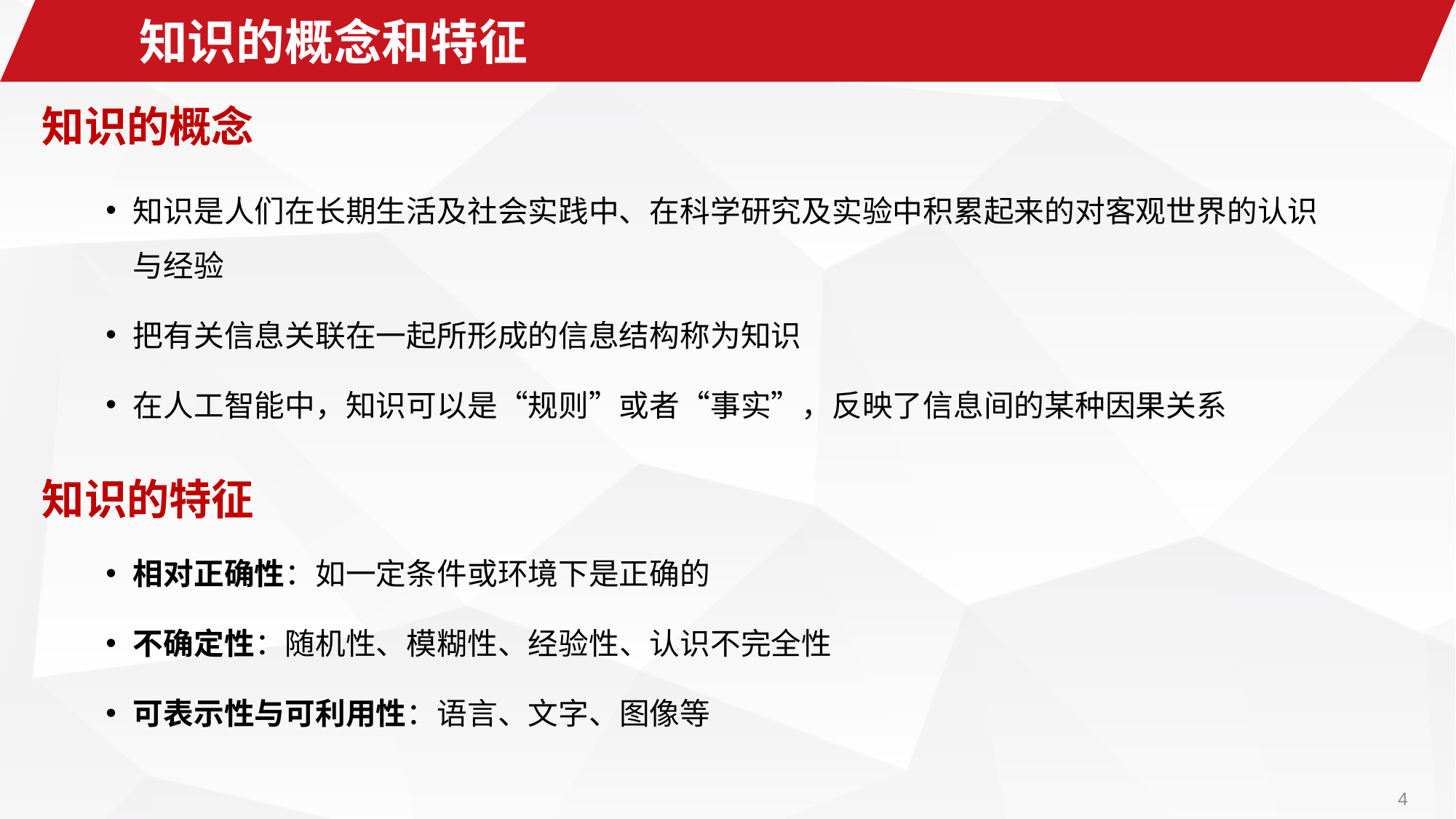

知识的概念和特征
知识的概念
知识是人们在长期生活及社会实践中、在科学研究及实验中积累起来的对客观世界的认识与经验
把有关信息关联在一起所形成的信息结构称为知识
在人工智能中，知识可以是“规则”或者“事实”，反映了信息间的某种因果关系
知识的特征
相对正确性：如一定条件或环境下是正确的
不确定性：随机性、模糊性、经验性、认识不完全性
可表示性与可利用性：语言、文字、图像等
4